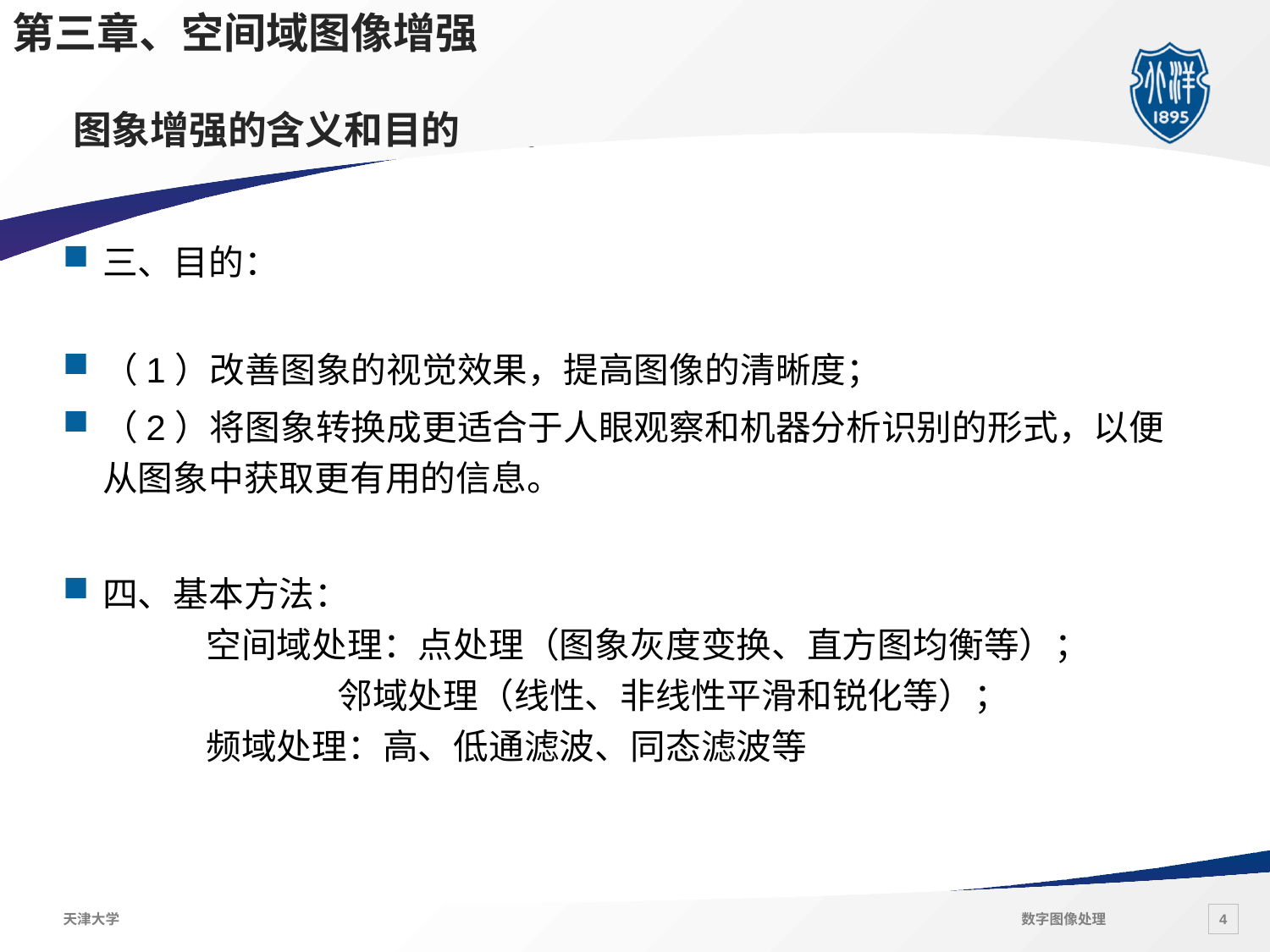

第三章、空间域图像增强
# 图象增强的含义和目的
三、目的：

（1）改善图象的视觉效果，提高图像的清晰度；
（2）将图象转换成更适合于人眼观察和机器分析识别的形式，以便从图象中获取更有用的信息。

四、基本方法：
    	 空间域处理：点处理（图象灰度变换、直方图均衡等）；
                                  邻域处理（线性、非线性平滑和锐化等）；
	 频域处理：高、低通滤波、同态滤波等